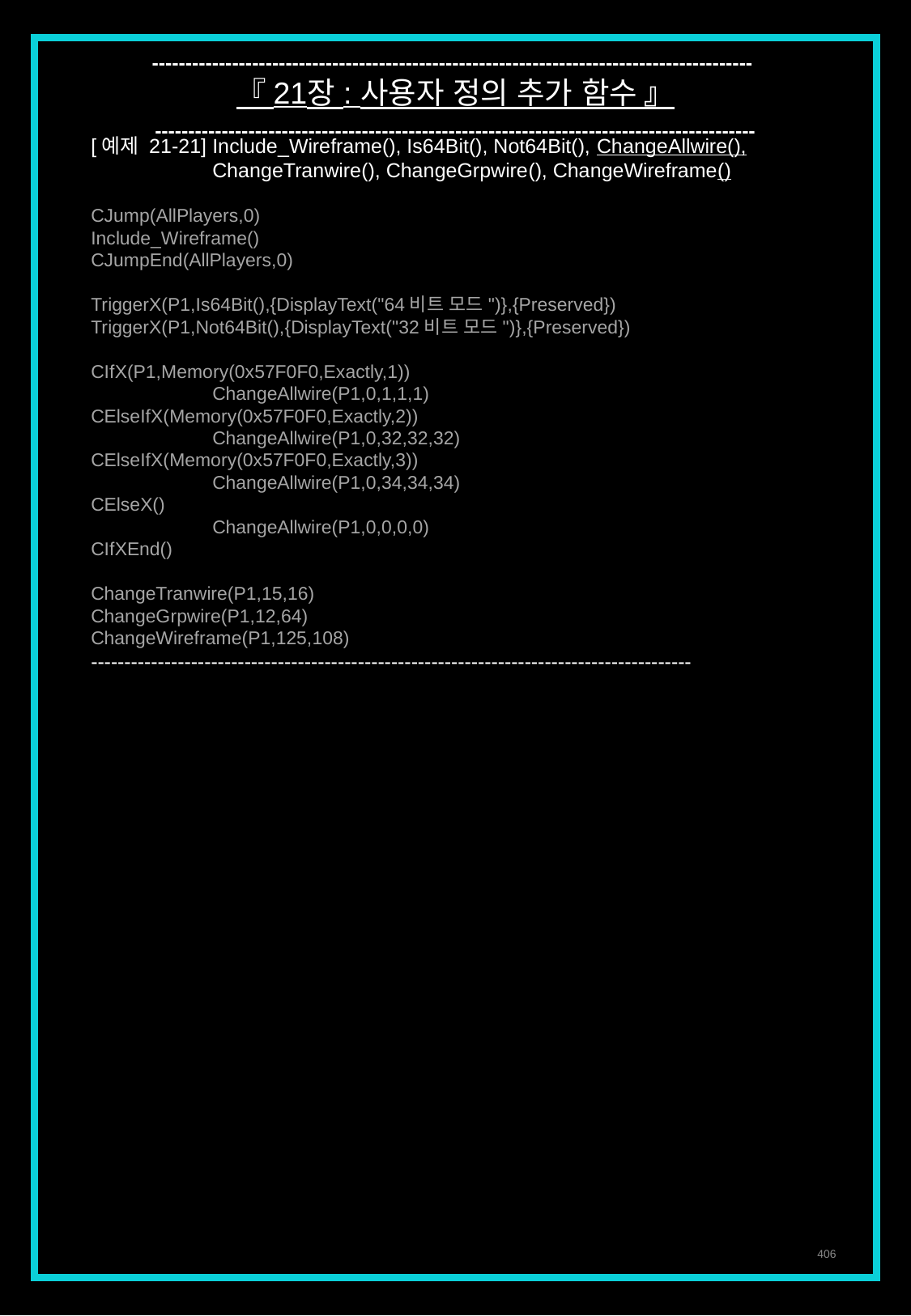

------------------------------------------------------------------------------------------
『 21장 : 사용자 정의 추가 함수 』
------------------------------------------------------------------------------------------
[예제 21-21] Include_Wireframe(), Is64Bit(), Not64Bit(), ChangeAllwire(),
	ChangeTranwire(), ChangeGrpwire(), ChangeWireframe()

CJump(AllPlayers,0)
Include_Wireframe()
CJumpEnd(AllPlayers,0)

TriggerX(P1,Is64Bit(),{DisplayText("64비트 모드")},{Preserved})
TriggerX(P1,Not64Bit(),{DisplayText("32비트 모드")},{Preserved})

CIfX(P1,Memory(0x57F0F0,Exactly,1))
	ChangeAllwire(P1,0,1,1,1)
CElseIfX(Memory(0x57F0F0,Exactly,2))
	ChangeAllwire(P1,0,32,32,32)
CElseIfX(Memory(0x57F0F0,Exactly,3))
	ChangeAllwire(P1,0,34,34,34)
CElseX()
	ChangeAllwire(P1,0,0,0,0)
CIfXEnd()

ChangeTranwire(P1,15,16)
ChangeGrpwire(P1,12,64)
ChangeWireframe(P1,125,108)
------------------------------------------------------------------------------------------
406